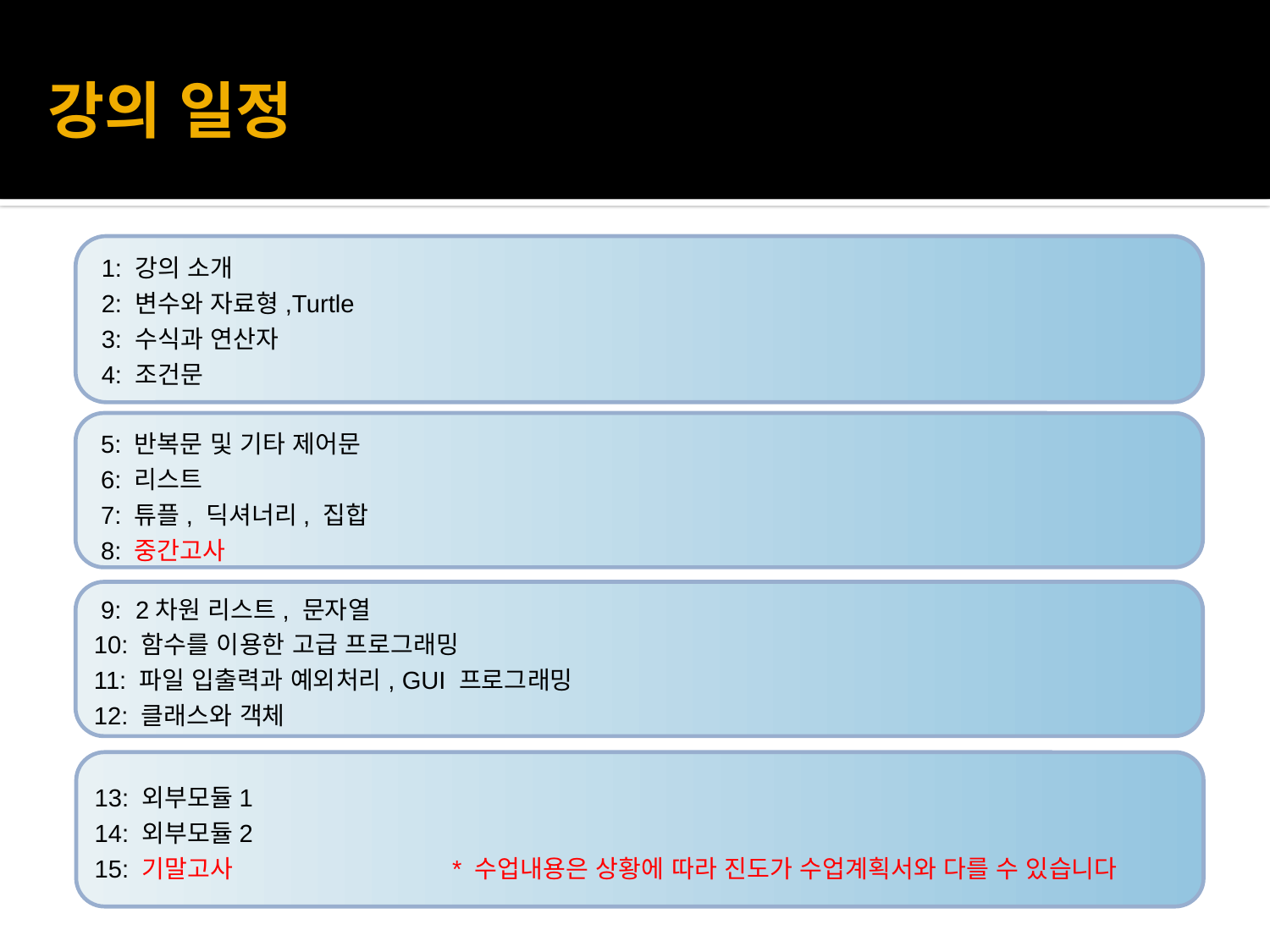

# 강의 일정
 1: 강의 소개
 2: 변수와 자료형,Turtle
 3: 수식과 연산자
 4: 조건문

 5: 반복문 및 기타 제어문
 6: 리스트
 7: 튜플, 딕셔너리, 집합
 8: 중간고사
 9:  2차원 리스트, 문자열
10: 함수를 이용한 고급 프로그래밍
11: 파일 입출력과 예외처리, GUI 프로그래밍
12: 클래스와 객체
13: 외부모듈1
14: 외부모듈2
15: 기말고사	              * 수업내용은 상황에 따라 진도가 수업계획서와 다를 수 있습니다